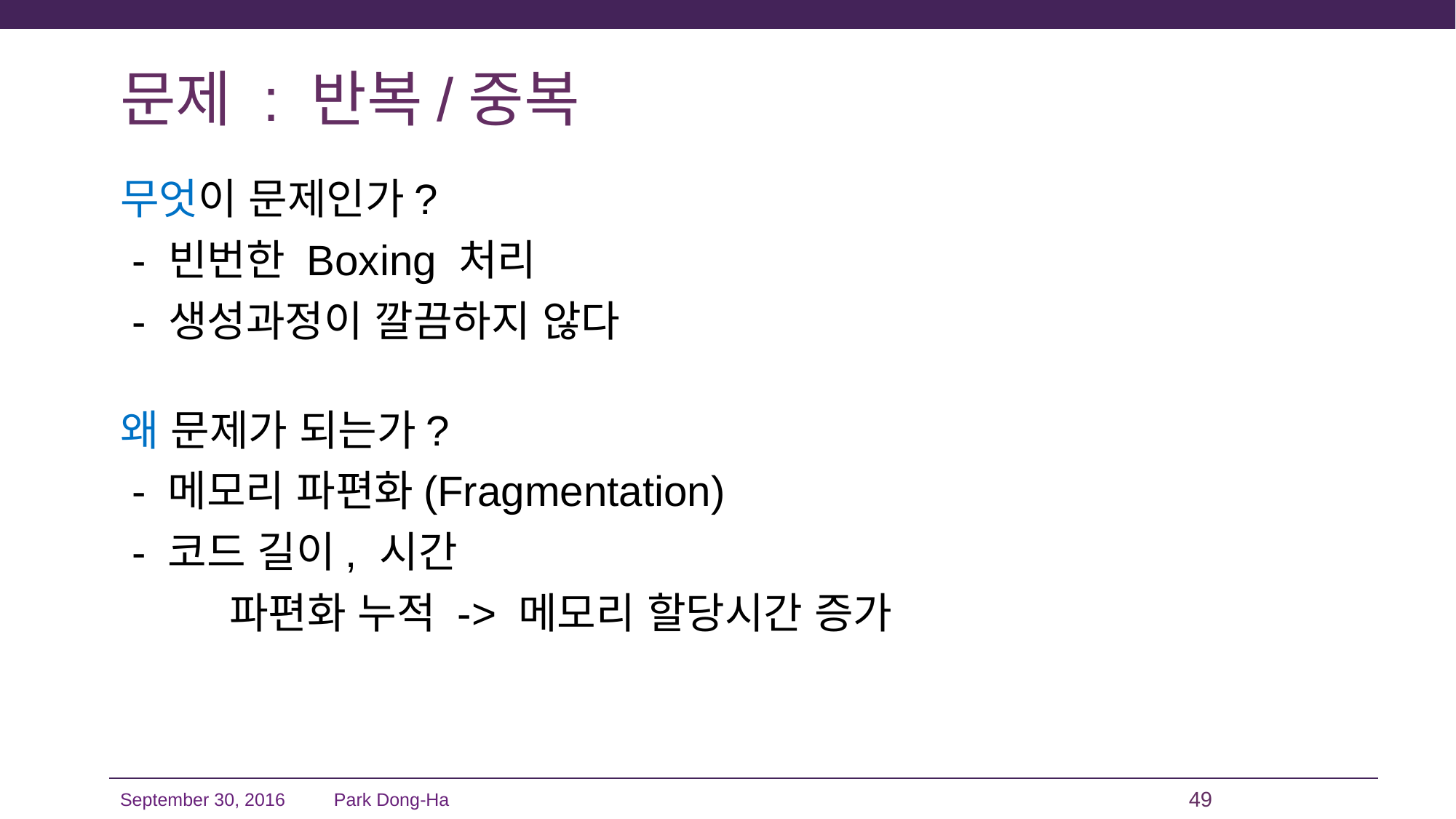

# 문제 : 반복/중복
무엇이 문제인가?
 - 빈번한 Boxing 처리
 - 생성과정이 깔끔하지 않다
왜 문제가 되는가?
 - 메모리 파편화(Fragmentation)
 - 코드 길이, 시간
	파편화 누적 -> 메모리 할당시간 증가

Park Dong-Ha
49